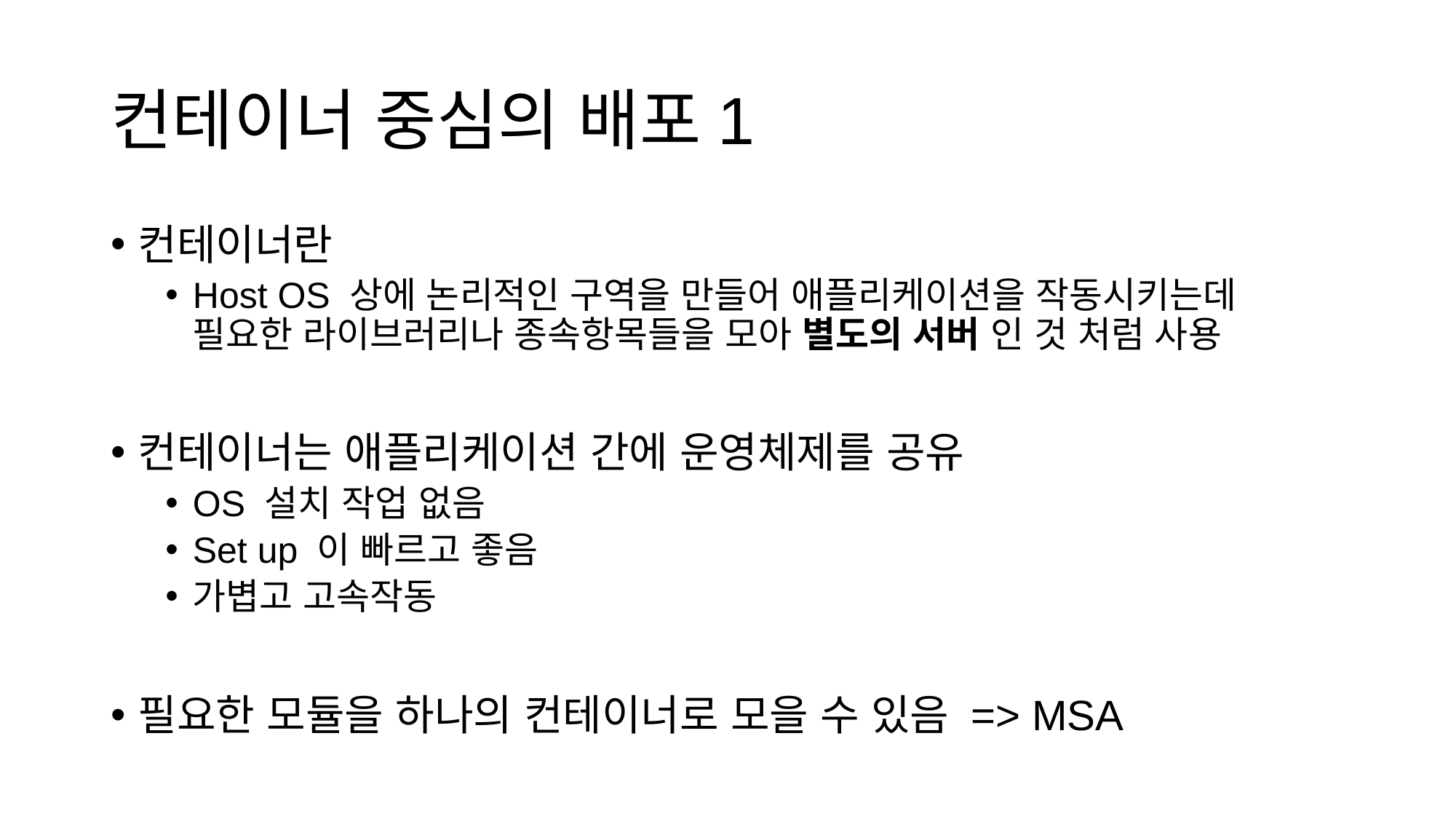

# 컨테이너 중심의 배포1
컨테이너란
Host OS 상에 논리적인 구역을 만들어 애플리케이션을 작동시키는데 필요한 라이브러리나 종속항목들을 모아 별도의 서버 인 것 처럼 사용

컨테이너는 애플리케이션 간에 운영체제를 공유
OS 설치 작업 없음
Set up 이 빠르고 좋음
가볍고 고속작동

필요한 모듈을 하나의 컨테이너로 모을 수 있음 => MSA